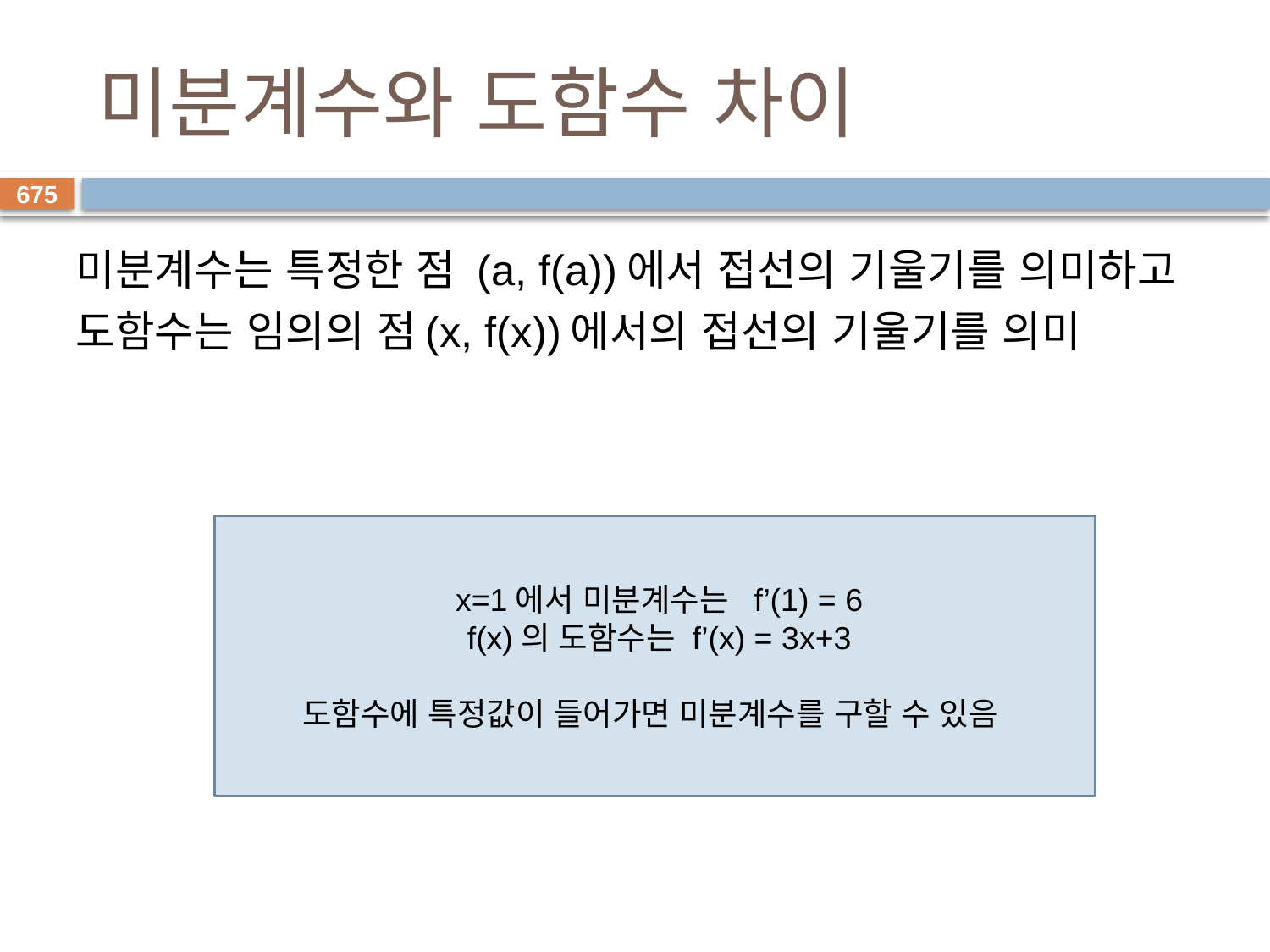

# 미분계수와 도함수 차이
675
미분계수는 특정한 점 (a, f(a))에서 접선의 기울기를 의미하고 도함수는 임의의 점(x, f(x))에서의 접선의 기울기를 의미
 x=1에서 미분계수는  f’(1) = 6
 f(x)의 도함수는 f’(x) = 3x+3

도함수에 특정값이 들어가면 미분계수를 구할 수 있음